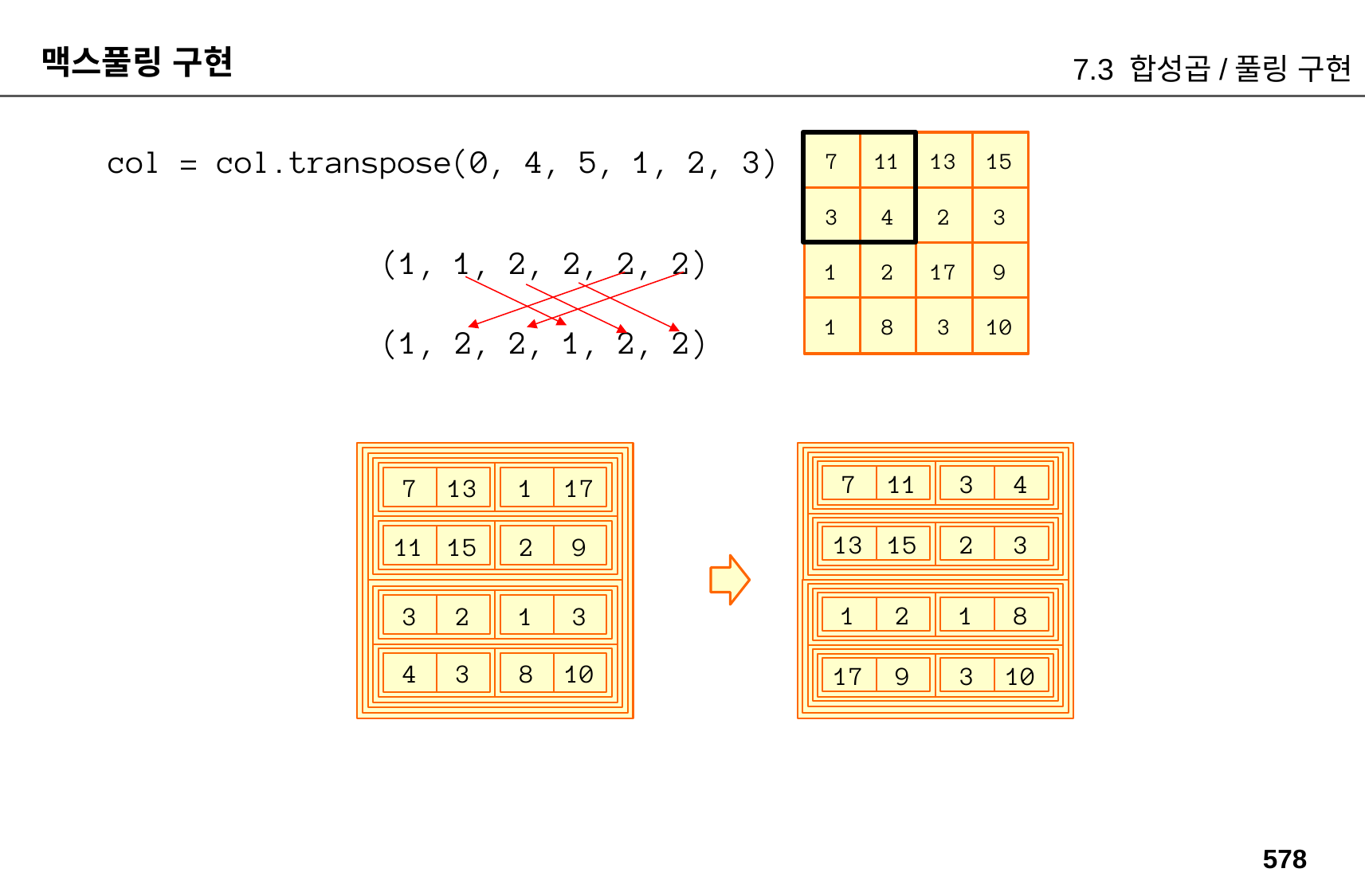

맥스풀링 구현
7.3 합성곱/풀링 구현

7
11
13
15
col = col.transpose(0, 4, 5, 1, 2, 3)
3
4
2
3
               (1, 1, 2, 2, 2, 2)

               (1, 2, 2, 1, 2, 2)
1
2
17
9
1
8
3
10

7
11
3
4
7
13
1
17

11
15
2
9
13
15
2
3

3
2
1
3
1
2
1
8

4
3
8
10

17
9
3
10